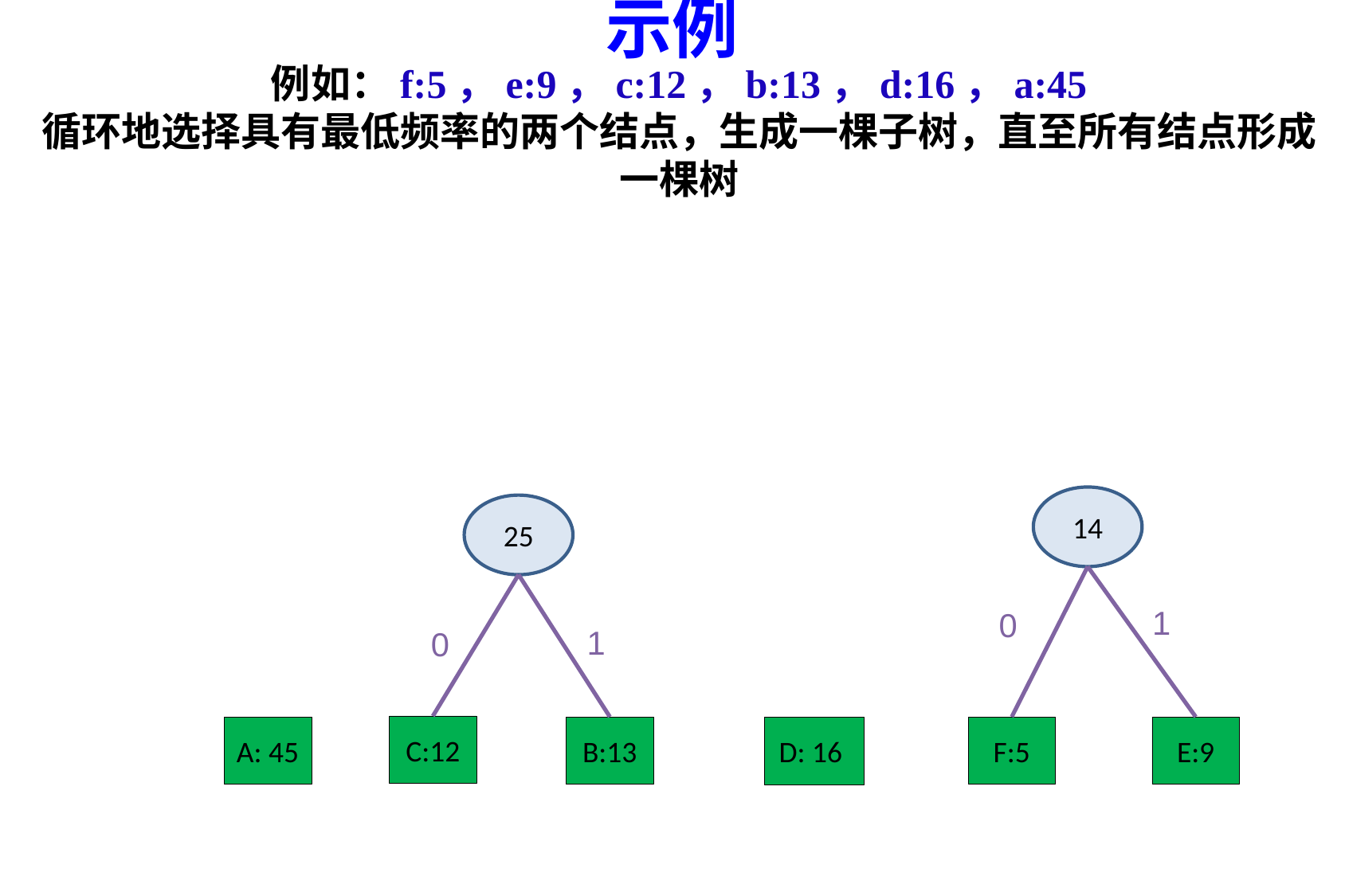

示例
# 例如：f:5，e:9，c:12，b:13，d:16，a:45 循环地选择具有最低频率的两个结点，生成一棵子树，直至所有结点形成一棵树
14
25
1
0
1
0
C:12
A: 45
B:13
F:5
E:9
D: 16